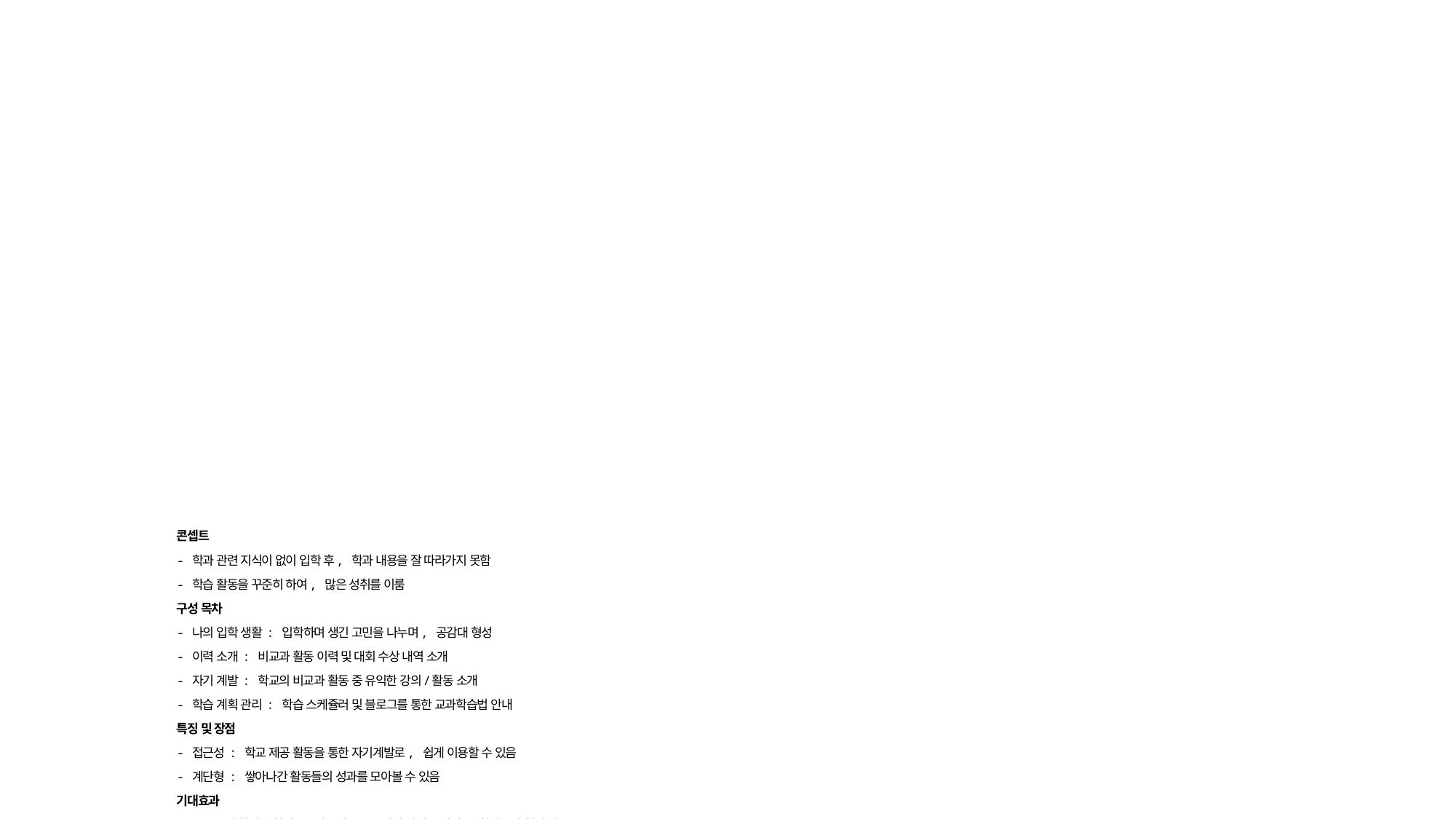

# 콘셉트 - 학과 관련 지식이 없이 입학 후, 학과 내용을 잘 따라가지 못함 - 학습 활동을 꾸준히 하여, 많은 성취를 이룸 구성 목차 - 나의 입학 생활 : 입학하며 생긴 고민을 나누며, 공감대 형성 - 이력 소개 : 비교과 활동 이력 및 대회 수상 내역 소개 - 자기 계발 : 학교의 비교과 활동 중 유익한 강의/활동 소개 - 학습 계획 관리 : 학습 스케쥴러 및 블로그를 통한 교과학습법 안내 특징 및 장점 - 접근성 : 학교 제공 활동을 통한 자기계발로, 쉽게 이용할 수 있음 - 계단형 : 쌓아나간 활동들의 성과를 모아볼 수 있음 기대효과 - 프로그램 참여율 향상 : 비교과 프로그램의 장점을 알아, 참여도가 향상됨 - 적극적 태도 형성 : 대/내외 활동의 참여를 위한 동기 부여 활용방안 - Git : 활동 이력을 정리하고 저장할 수 있는 서비스, 자신의 활동 이력또한 표시 - 비교과 마일리지 : 학습의 성취를 보여주며, 장학금 획득으로 성과의 즐거움을 배울 수 있음